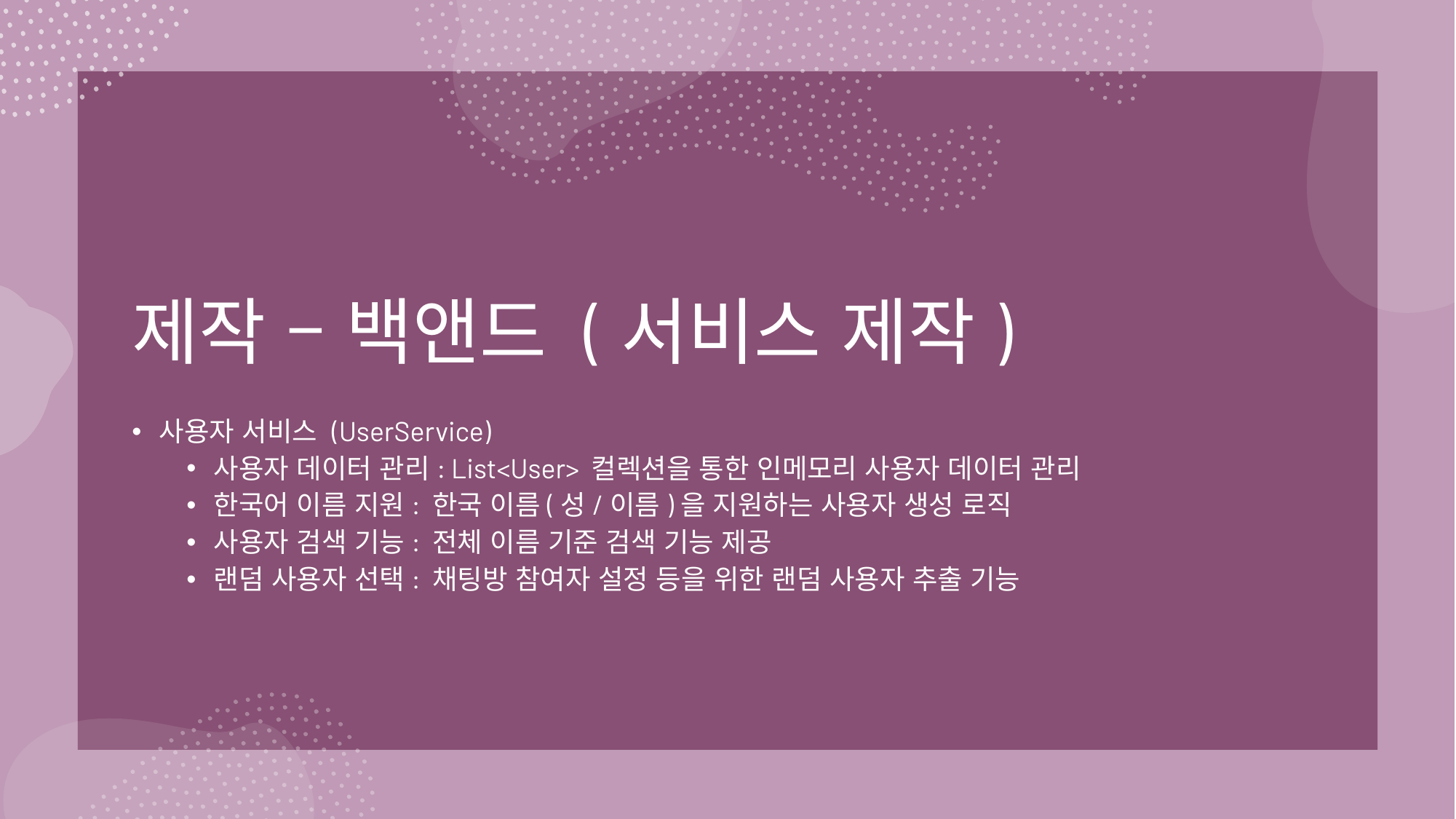

# 제작 – 백앤드 (서비스 제작)
사용자 서비스 (UserService)
사용자 데이터 관리: List<User> 컬렉션을 통한 인메모리 사용자 데이터 관리
한국어 이름 지원: 한국 이름(성/이름)을 지원하는 사용자 생성 로직
사용자 검색 기능: 전체 이름 기준 검색 기능 제공
랜덤 사용자 선택: 채팅방 참여자 설정 등을 위한 랜덤 사용자 추출 기능